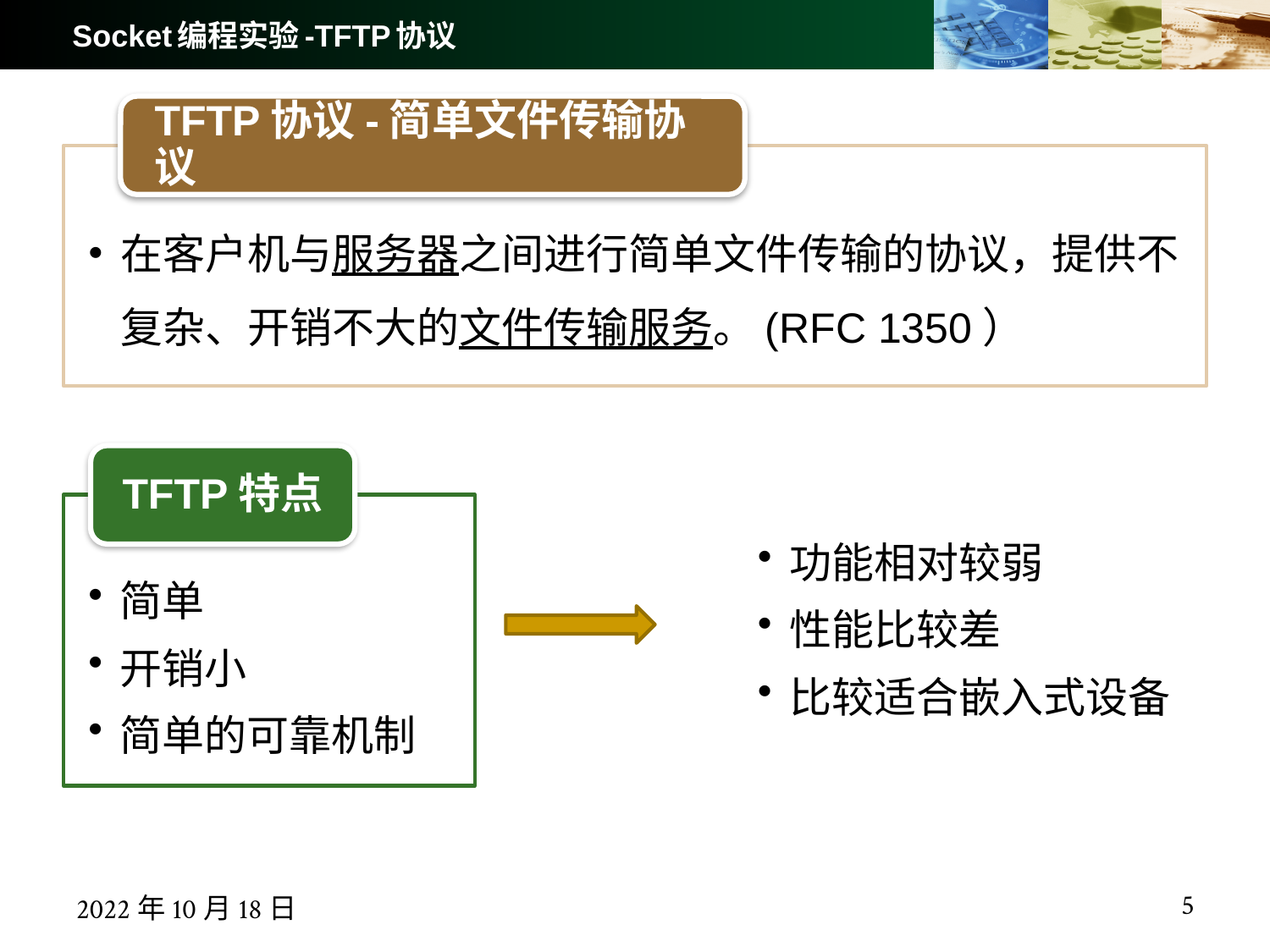

# Socket编程实验-TFTP协议

TFTP协议-简单文件传输协议

在客户机与服务器之间进行简单文件传输的协议，提供不复杂、开销不大的文件传输服务。(RFC 1350）

TFTP特点

功能相对较弱
性能比较差
比较适合嵌入式设备

简单
开销小
简单的可靠机制

5
2022年10月18日